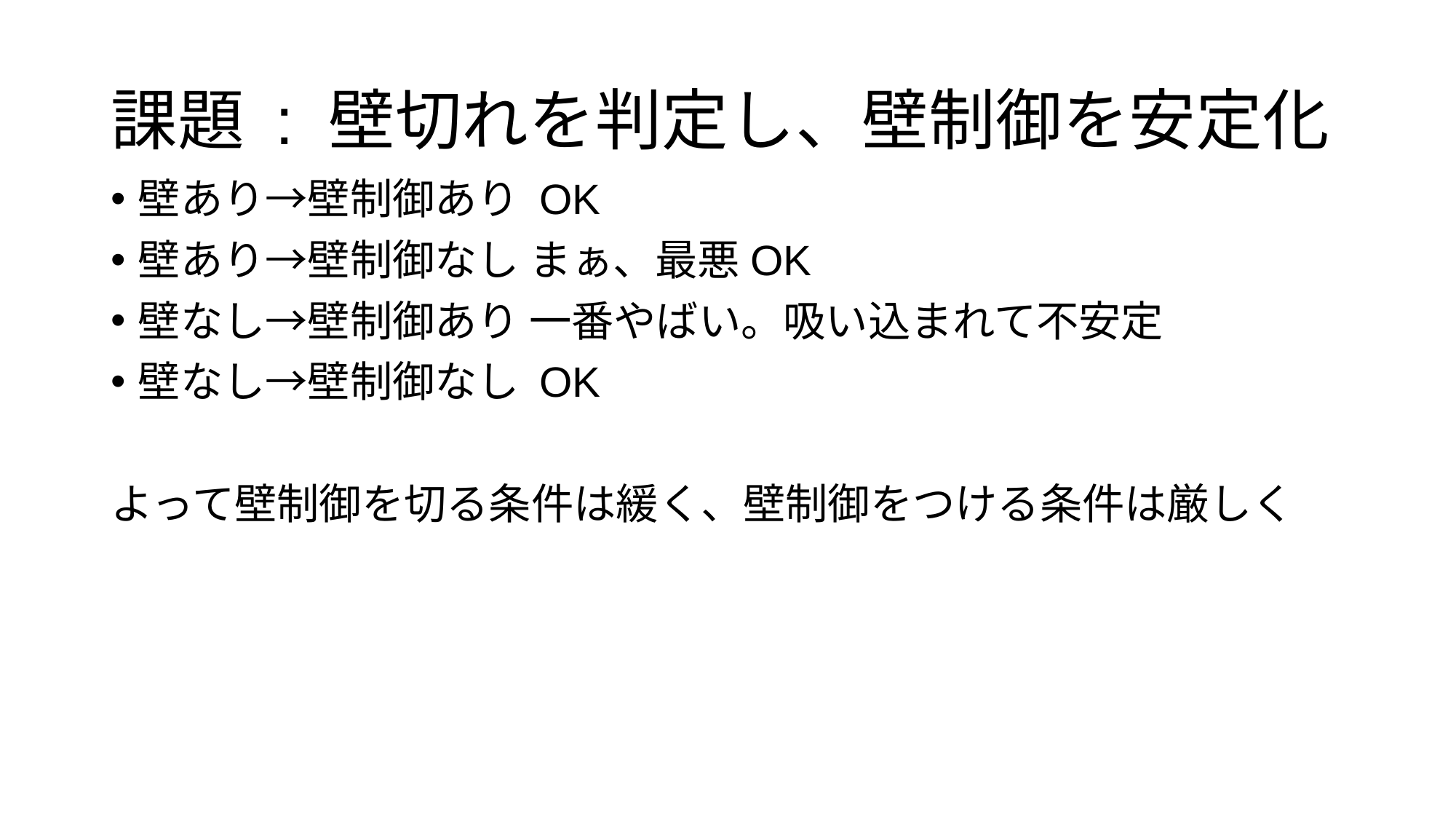

# 課題 : 壁切れを判定し、壁制御を安定化
壁あり→壁制御あり OK
壁あり→壁制御なし まぁ、最悪OK
壁なし→壁制御あり 一番やばい。吸い込まれて不安定
壁なし→壁制御なし OK

よって壁制御を切る条件は緩く、壁制御をつける条件は厳しく